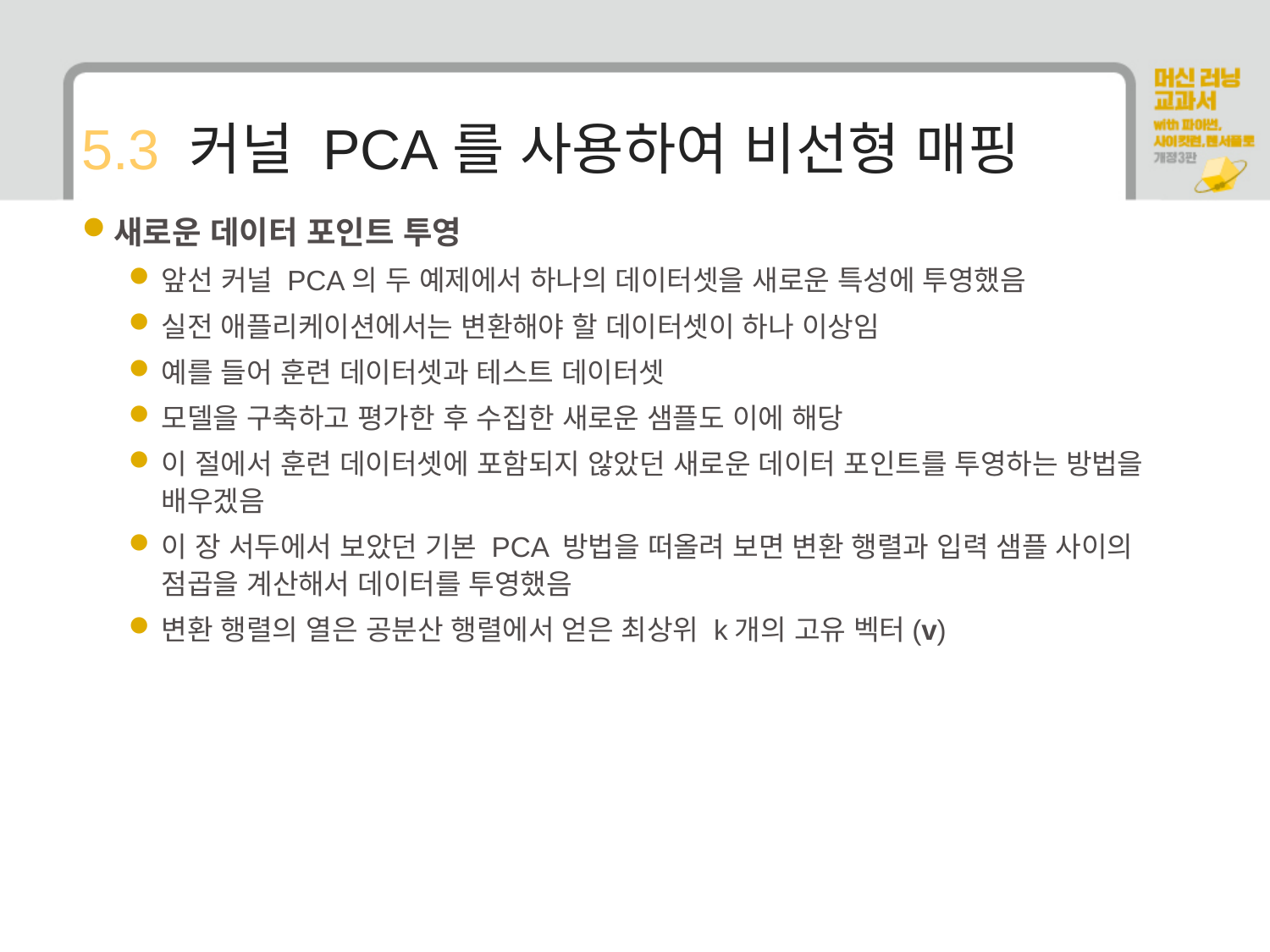

# 5.3 커널 PCA를 사용하여 비선형 매핑
새로운 데이터 포인트 투영
앞선 커널 PCA의 두 예제에서 하나의 데이터셋을 새로운 특성에 투영했음
실전 애플리케이션에서는 변환해야 할 데이터셋이 하나 이상임
예를 들어 훈련 데이터셋과 테스트 데이터셋
모델을 구축하고 평가한 후 수집한 새로운 샘플도 이에 해당
이 절에서 훈련 데이터셋에 포함되지 않았던 새로운 데이터 포인트를 투영하는 방법을 배우겠음
이 장 서두에서 보았던 기본 PCA 방법을 떠올려 보면 변환 행렬과 입력 샘플 사이의 점곱을 계산해서 데이터를 투영했음
변환 행렬의 열은 공분산 행렬에서 얻은 최상위 k개의 고유 벡터(v)